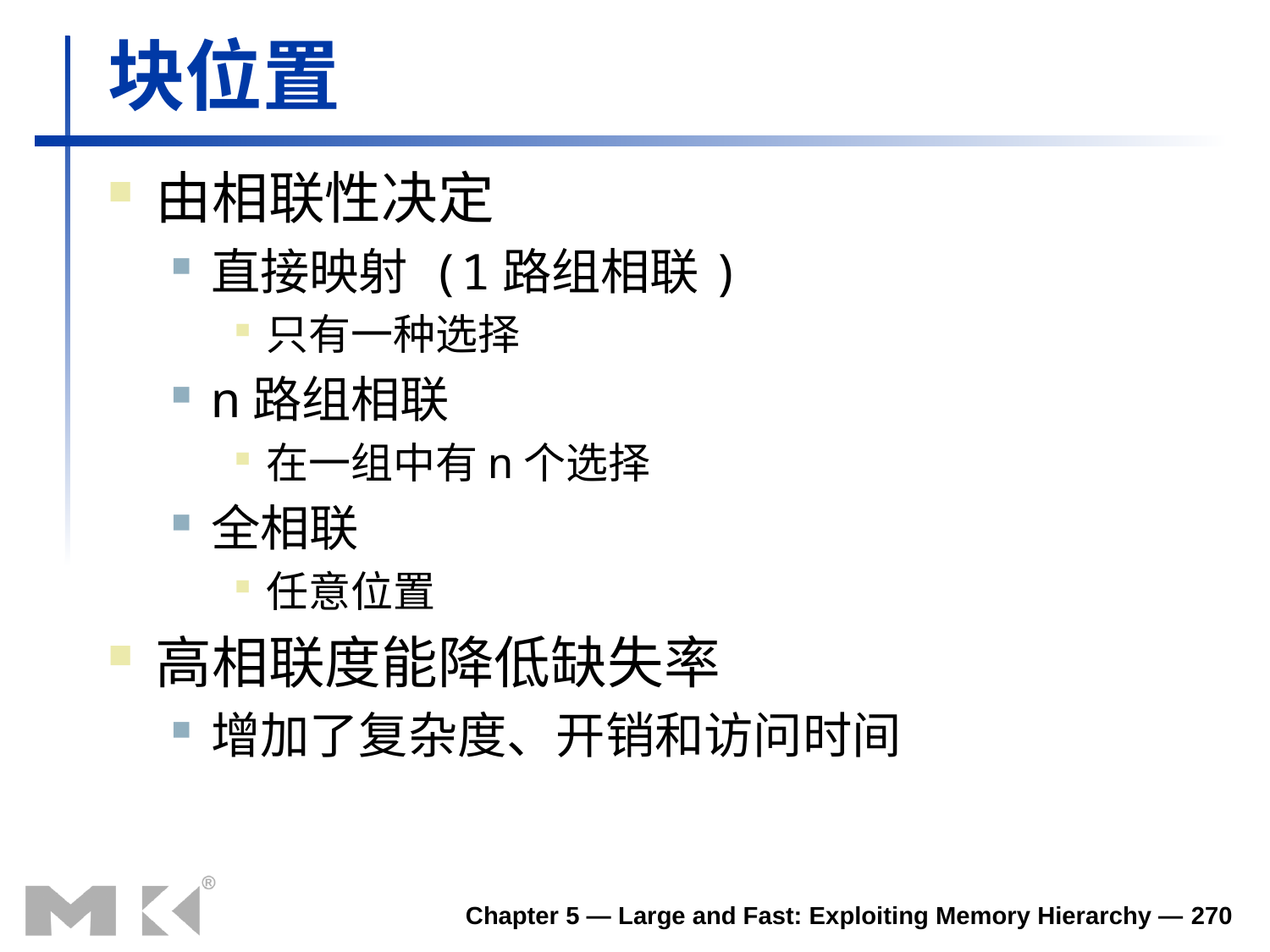

# 块位置
由相联性决定
直接映射 (1路组相联)
只有一种选择
n路组相联
在一组中有n个选择
全相联
任意位置
高相联度能降低缺失率
增加了复杂度、开销和访问时间
Chapter 5 — Large and Fast: Exploiting Memory Hierarchy — 270